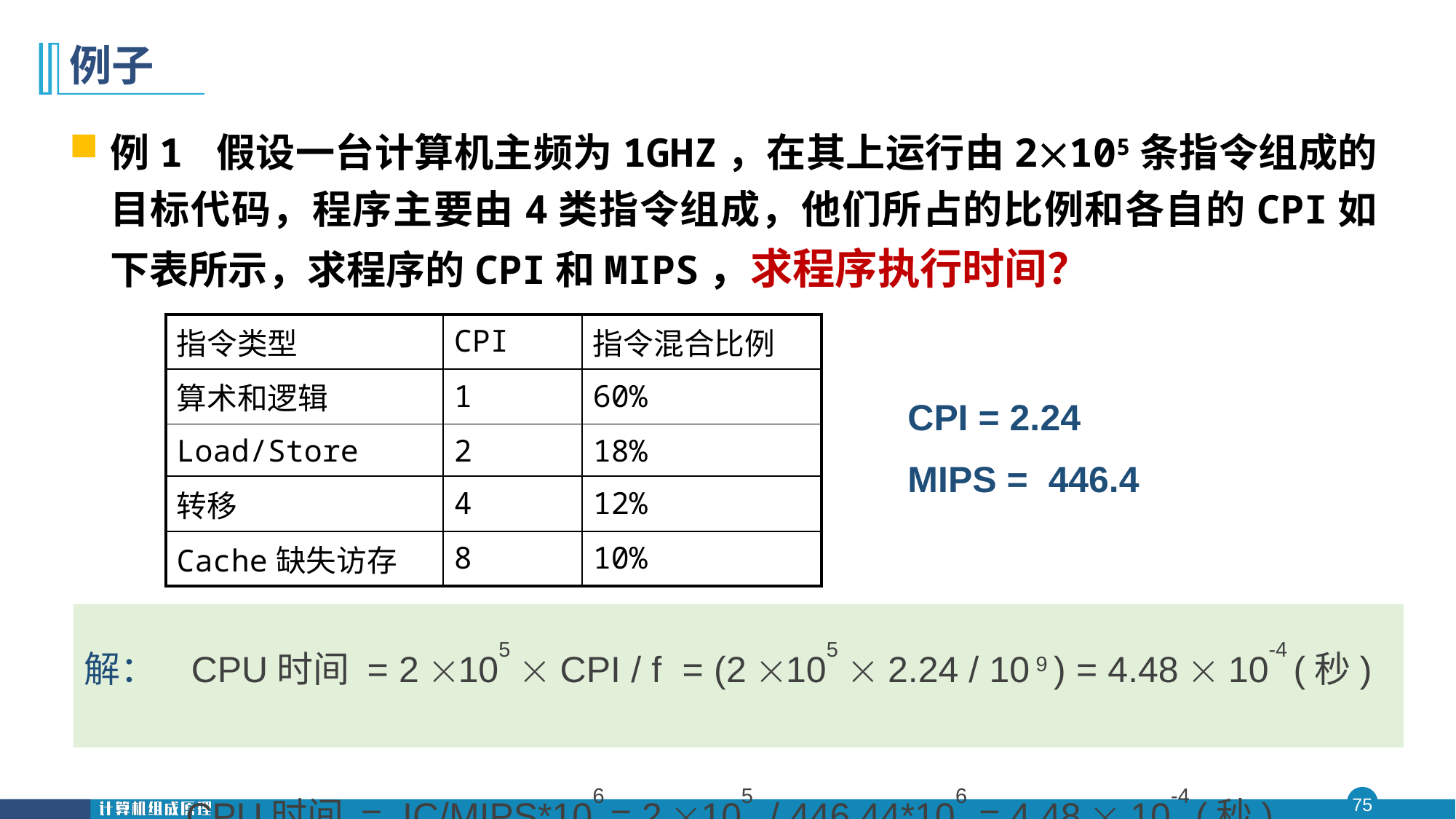

# 例子
例1 假设一台计算机主频为1GHZ，在其上运行由2×105条指令组成的目标代码，程序主要由4类指令组成，他们所占的比例和各自的CPI如下表所示，求程序的CPI和MIPS，求程序执行时间？

| 指令类型 | CPI | 指令混合比例 |
| --- | --- | --- |
| 算术和逻辑 | 1 | 60% |
| Load/Store | 2 | 18% |
| 转移 | 4 | 12% |
| Cache缺失访存 | 8 | 10% |
CPI = 2.24
MIPS =  446.4

解：   CPU时间 = 2 ×105 × CPI / f  = (2 ×105 × 2.24 / 10 9 ) = 4.48 × 10-4 (秒)
          CPU时间 =  IC/MIPS*106 = 2 ×105  / 446.44*106  = 4.48 × 10-4 (秒)